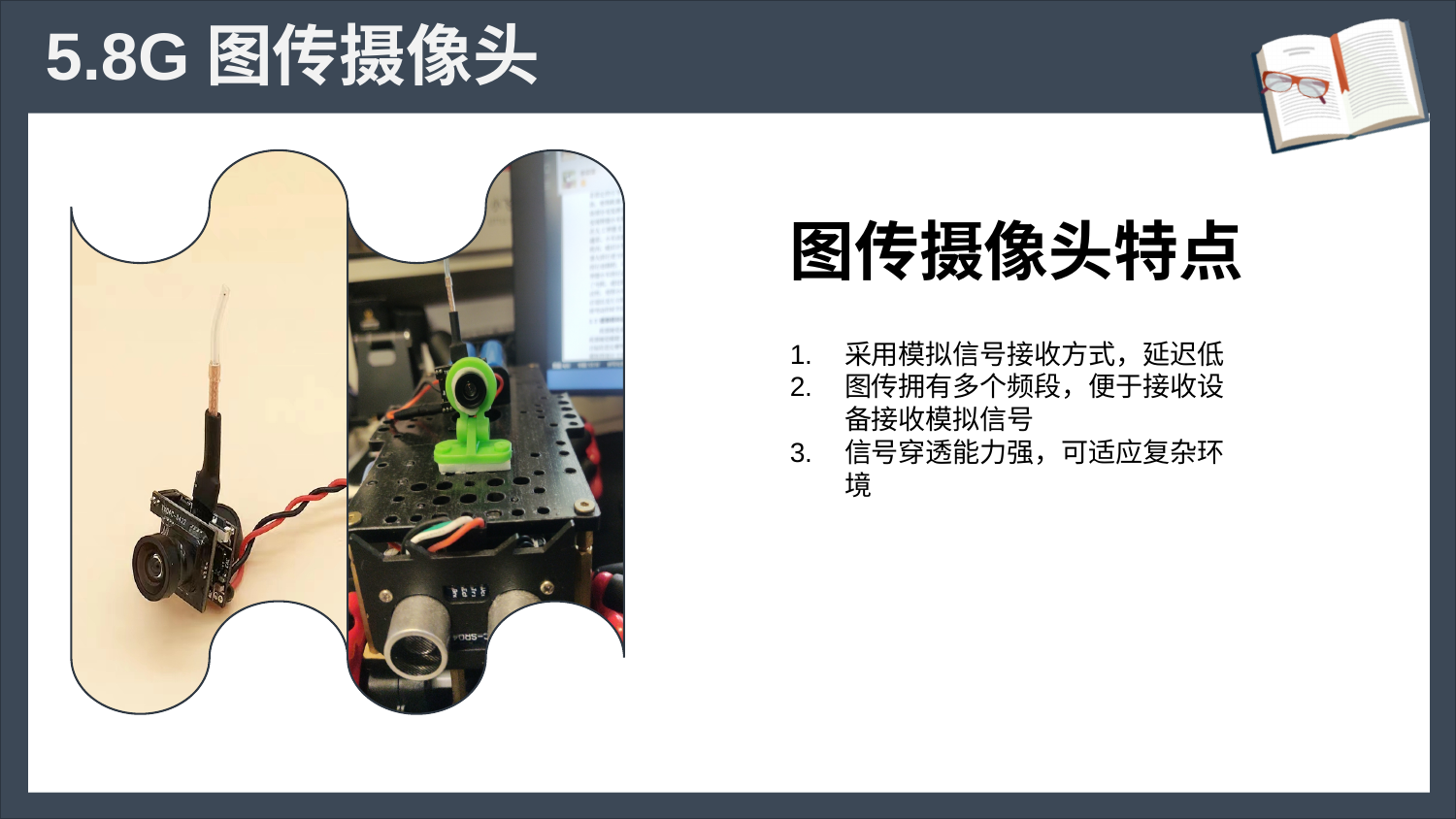

# 5.8G图传摄像头

图传摄像头特点
采用模拟信号接收方式，延迟低
图传拥有多个频段，便于接收设备接收模拟信号
信号穿透能力强，可适应复杂环境